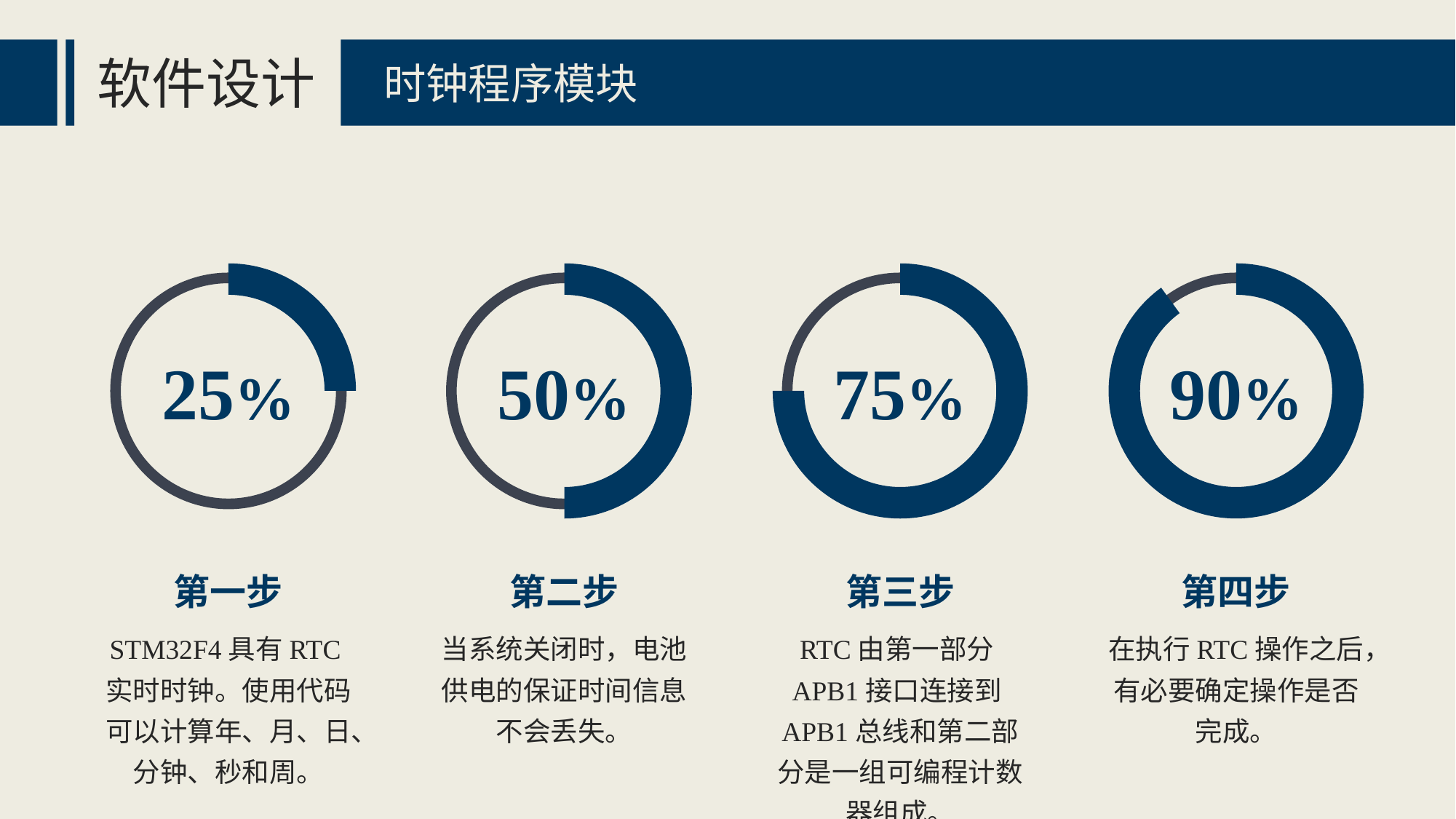

软件设计
时钟程序模块

25%
50%
75%
90%
第一步
第二步
第三步
第四步
STM32F4具有RTC实时时钟。使用代码可以计算年、月、日、分钟、秒和周。
当系统关闭时，电池供电的保证时间信息不会丢失。
RTC由第一部分APB1接口连接到APB1总线和第二部分是一组可编程计数器组成。
在执行RTC操作之后，有必要确定操作是否完成。
18